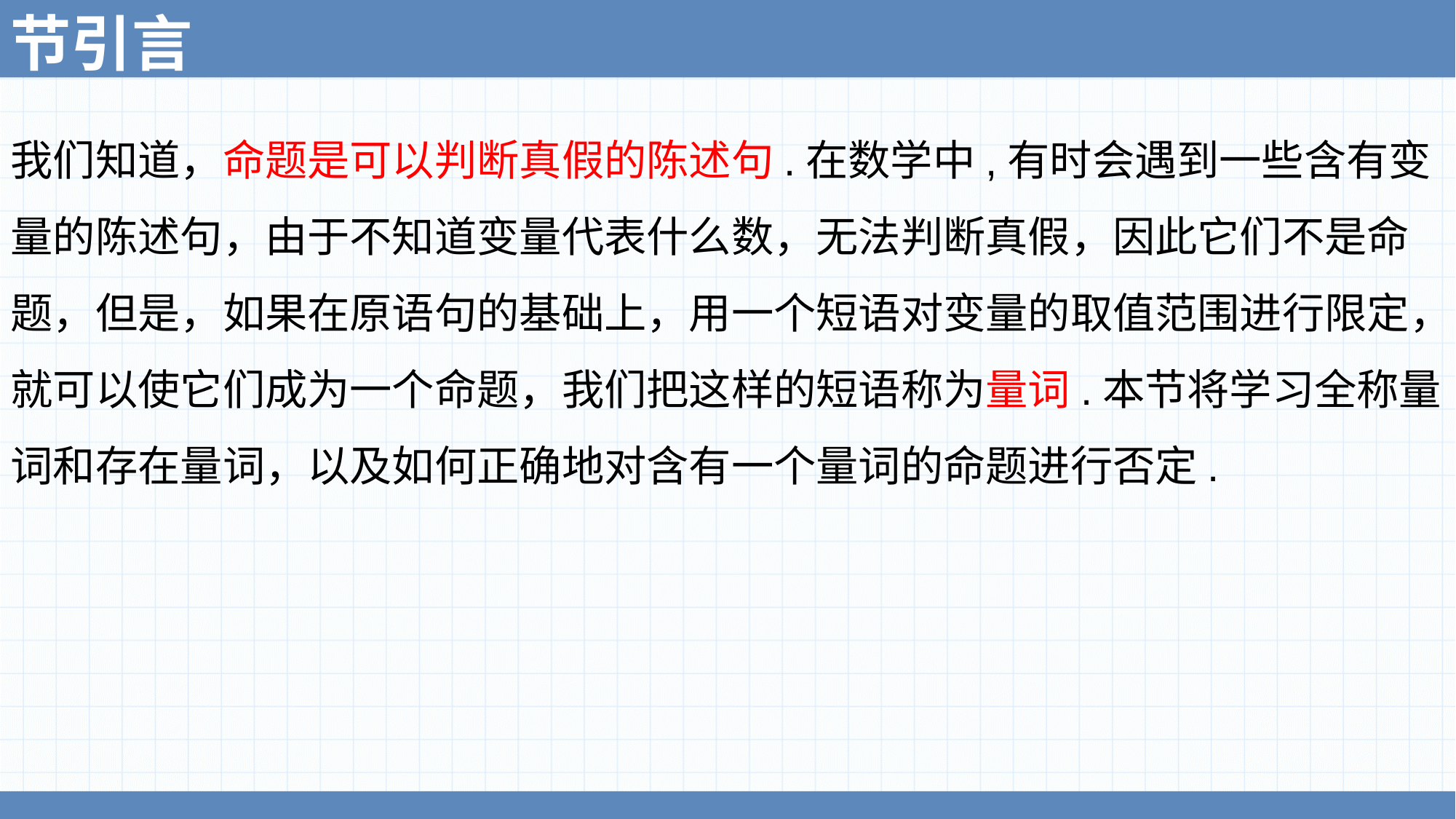

节引言
我们知道，命题是可以判断真假的陈述句.在数学中,有时会遇到一些含有变量的陈述句，由于不知道变量代表什么数，无法判断真假，因此它们不是命题，但是，如果在原语句的基础上，用一个短语对变量的取值范围进行限定，就可以使它们成为一个命题，我们把这样的短语称为量词.本节将学习全称量词和存在量词，以及如何正确地对含有一个量词的命题进行否定.